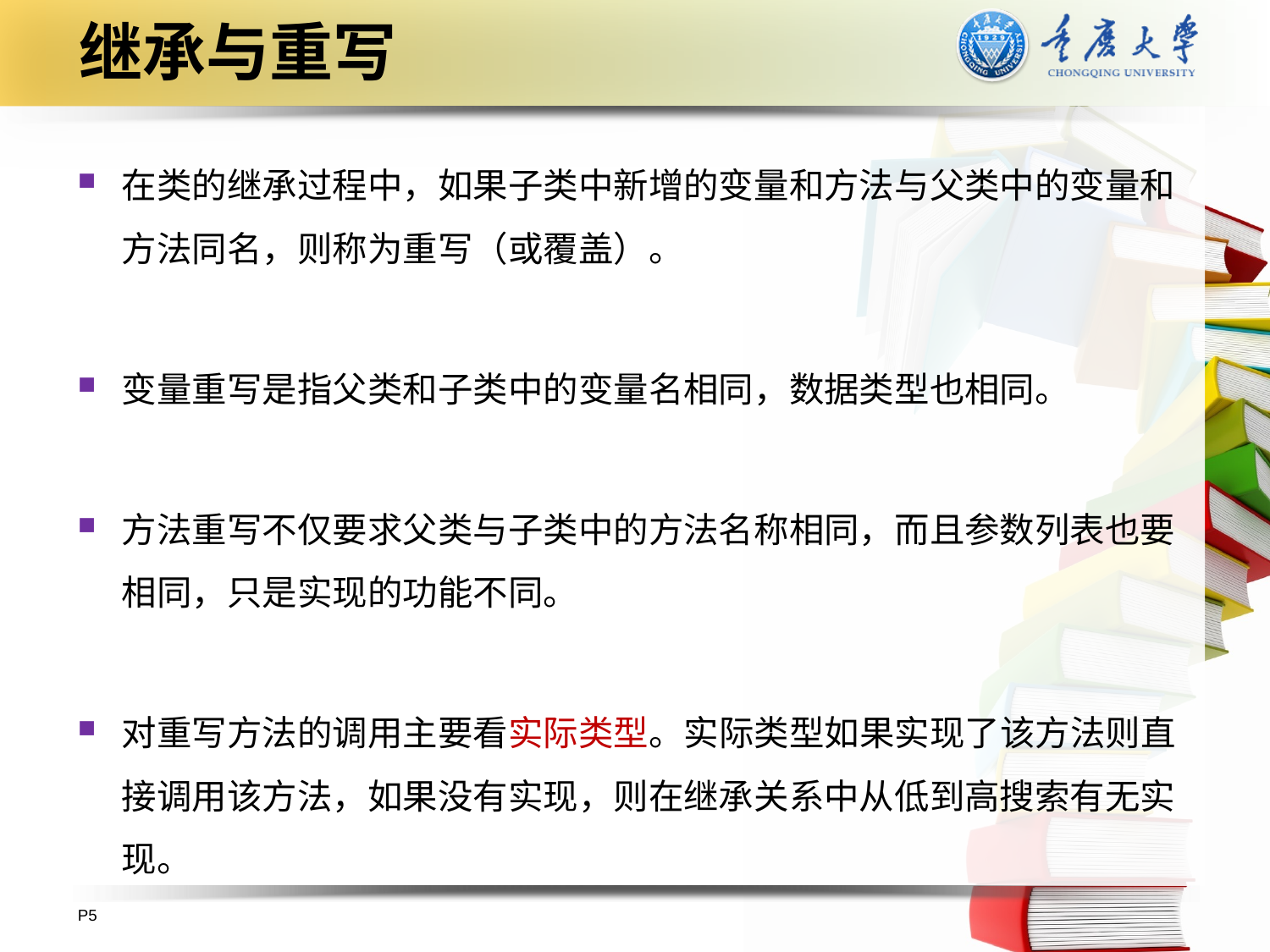

# 继承与重写
在类的继承过程中，如果子类中新增的变量和方法与父类中的变量和方法同名，则称为重写（或覆盖）。

变量重写是指父类和子类中的变量名相同，数据类型也相同。

方法重写不仅要求父类与子类中的方法名称相同，而且参数列表也要相同，只是实现的功能不同。

对重写方法的调用主要看实际类型。实际类型如果实现了该方法则直接调用该方法，如果没有实现，则在继承关系中从低到高搜索有无实现。

P5